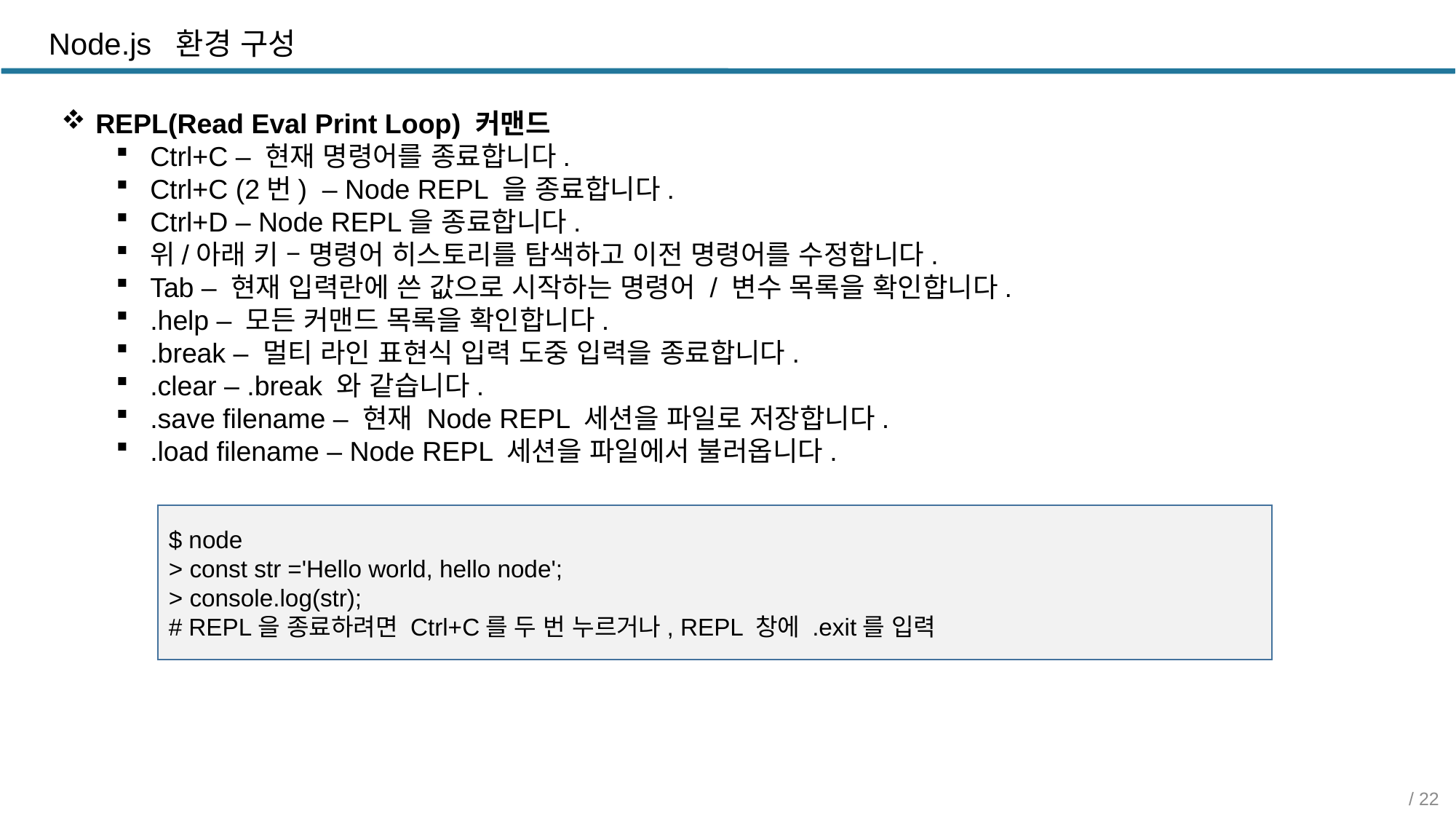

Node.js  환경 구성
REPL(Read Eval Print Loop) 커맨드
Ctrl+C – 현재 명령어를 종료합니다.
Ctrl+C (2번)  – Node REPL 을 종료합니다.
Ctrl+D – Node REPL을 종료합니다.
위/아래 키 – 명령어 히스토리를 탐색하고 이전 명령어를 수정합니다.
Tab – 현재 입력란에 쓴 값으로 시작하는 명령어 / 변수 목록을 확인합니다.
.help – 모든 커맨드 목록을 확인합니다.
.break – 멀티 라인 표현식 입력 도중 입력을 종료합니다.
.clear – .break 와 같습니다.
.save filename – 현재 Node REPL 세션을 파일로 저장합니다.
.load filename – Node REPL 세션을 파일에서 불러옵니다.

$ node
> const str ='Hello world, hello node';
> console.log(str);
# REPL을 종료하려면 Ctrl+C를 두 번 누르거나, REPL 창에 .exit를 입력
/ 22